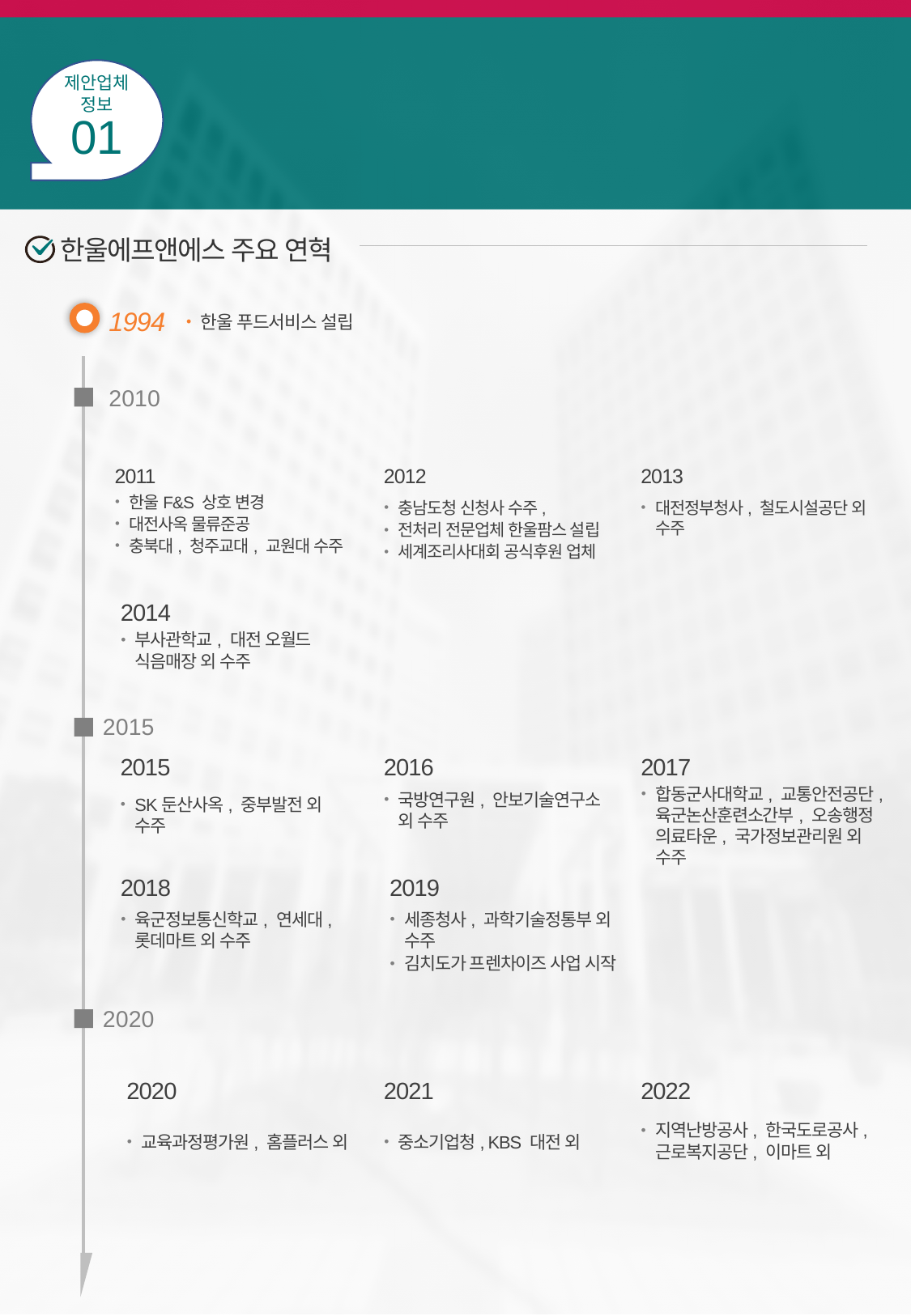

제안업체
정보
01
나. 회사의 연혁
한울에프앤에스 주요 연혁
한울에프앤에스 주요 연혁

1994
한울 푸드서비스 설립
2010

2011
2012
2013
한울F&S 상호 변경
대전사옥 물류준공
충북대, 청주교대, 교원대 수주
충남도청 신청사 수주,
전처리 전문업체 한울팜스 설립
세계조리사대회 공식후원 업체
대전정부청사, 철도시설공단 외 수주
2014
부사관학교, 대전 오월드 식음매장 외 수주
2015

2015
2016
2017
합동군사대학교, 교통안전공단, 육군논산훈련소간부, 오송행정 의료타운, 국가정보관리원 외 수주
국방연구원, 안보기술연구소 외 수주
SK둔산사옥, 중부발전 외 수주

2018
2019
육군정보통신학교, 연세대, 롯데마트 외 수주
세종청사, 과학기술정통부 외 수주
김치도가 프렌차이즈 사업 시작
2020

2020
2021
2022
지역난방공사, 한국도로공사, 근로복지공단, 이마트 외
교육과정평가원, 홈플러스 외
중소기업청, KBS 대전 외